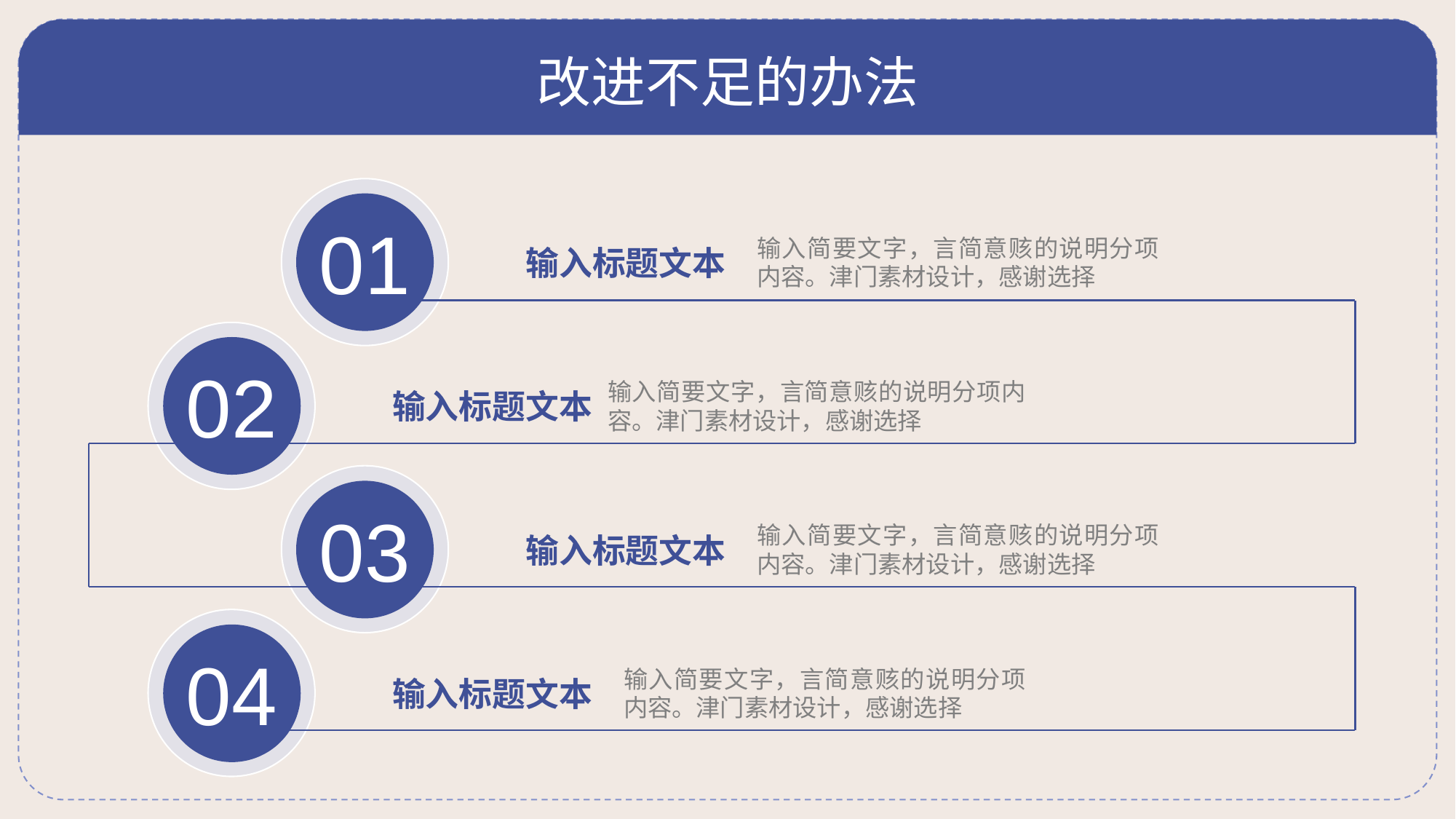

# 改进不足的办法

01
输入简要文字，言简意赅的说明分项内容。津门素材设计，感谢选择
输入标题文本

02
输入简要文字，言简意赅的说明分项内容。津门素材设计，感谢选择
输入标题文本

03
输入简要文字，言简意赅的说明分项内容。津门素材设计，感谢选择
输入标题文本

04
输入简要文字，言简意赅的说明分项内容。津门素材设计，感谢选择
输入标题文本